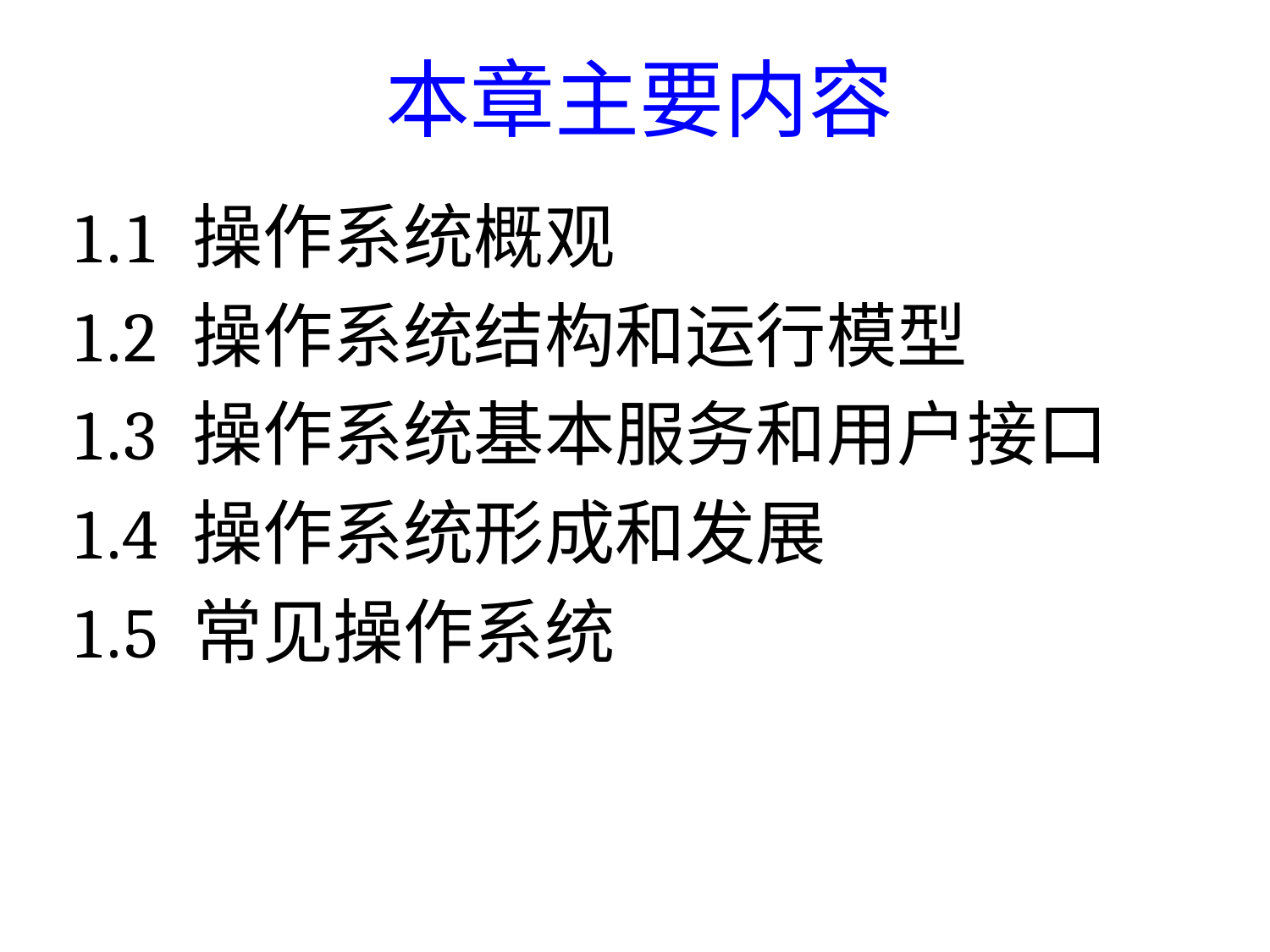

# 本章主要内容
1.1 操作系统概观
1.2 操作系统结构和运行模型
1.3 操作系统基本服务和用户接口
1.4 操作系统形成和发展
1.5 常见操作系统